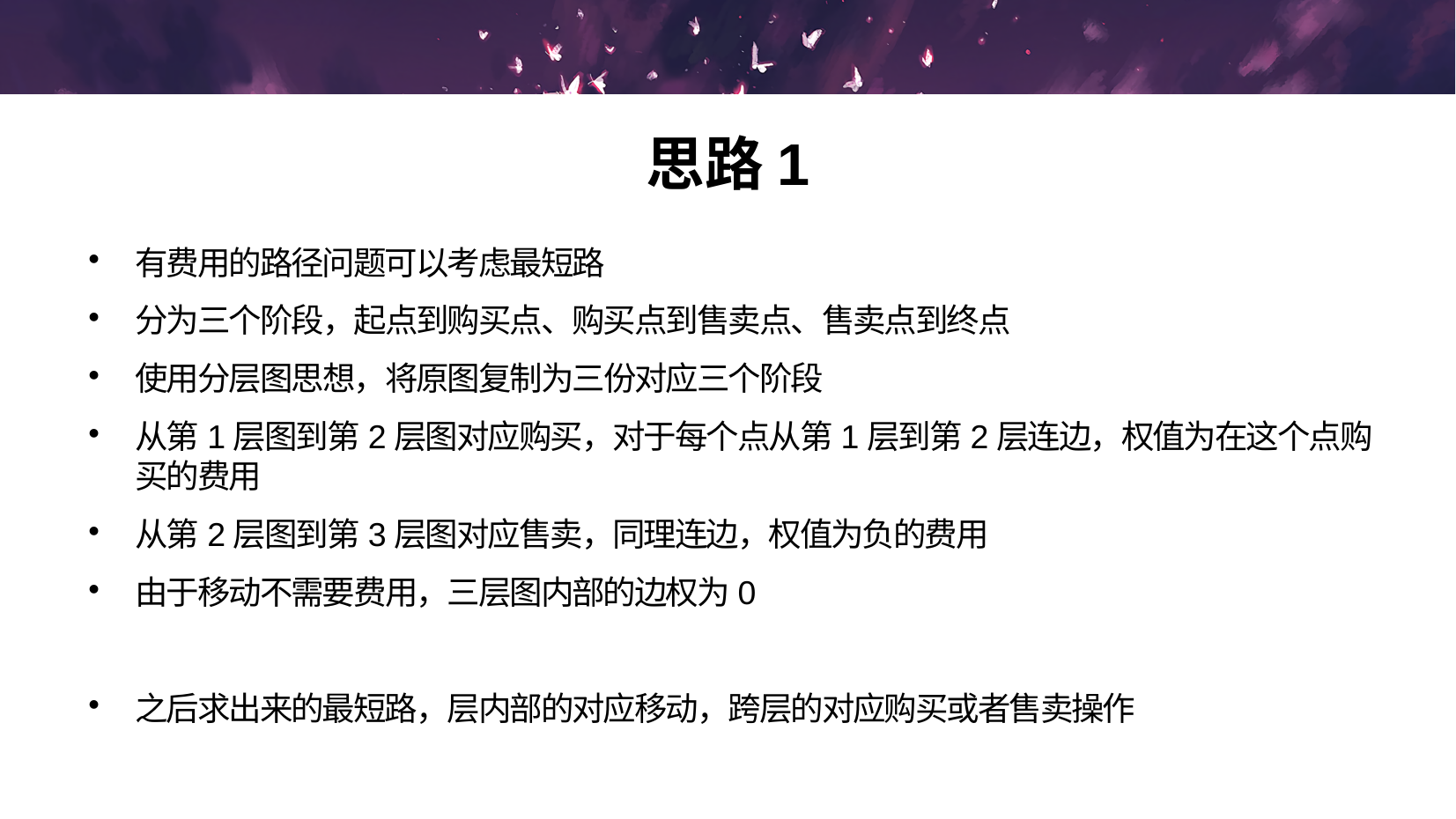

思路1
有费用的路径问题可以考虑最短路
分为三个阶段，起点到购买点、购买点到售卖点、售卖点到终点
使用分层图思想，将原图复制为三份对应三个阶段
从第1层图到第2层图对应购买，对于每个点从第1层到第2层连边，权值为在这个点购买的费用
从第2层图到第3层图对应售卖，同理连边，权值为负的费用
由于移动不需要费用，三层图内部的边权为0

之后求出来的最短路，层内部的对应移动，跨层的对应购买或者售卖操作